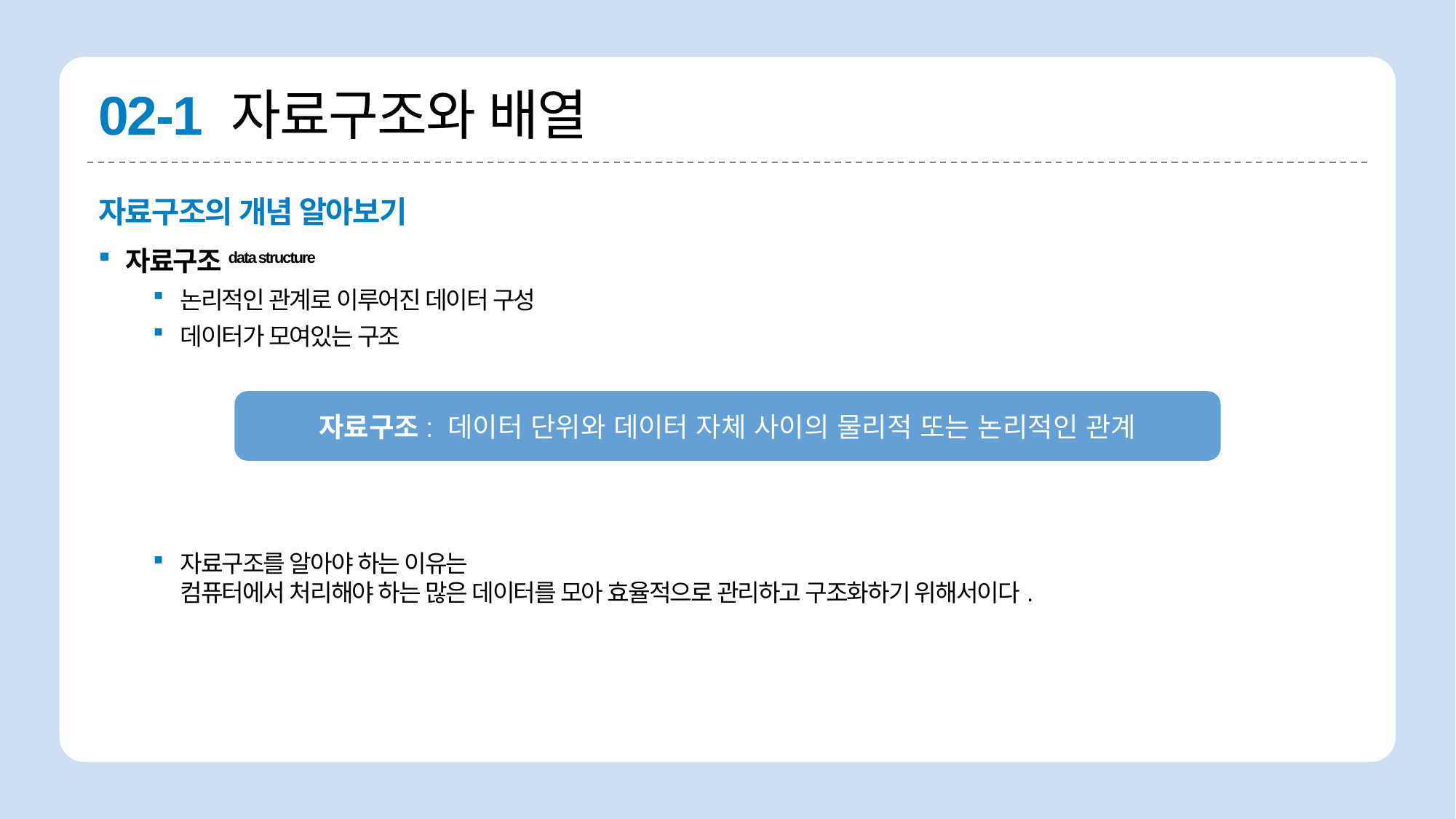

# 02-1 자료구조와 배열
자료구조의 개념 알아보기
자료구조data structure
논리적인 관계로 이루어진 데이터 구성
데이터가 모여있는 구조

자료구조를 알아야 하는 이유는
컴퓨터에서 처리해야 하는 많은 데이터를 모아 효율적으로 관리하고 구조화하기 위해서이다.

자료구조: 데이터 단위와 데이터 자체 사이의 물리적 또는 논리적인 관계